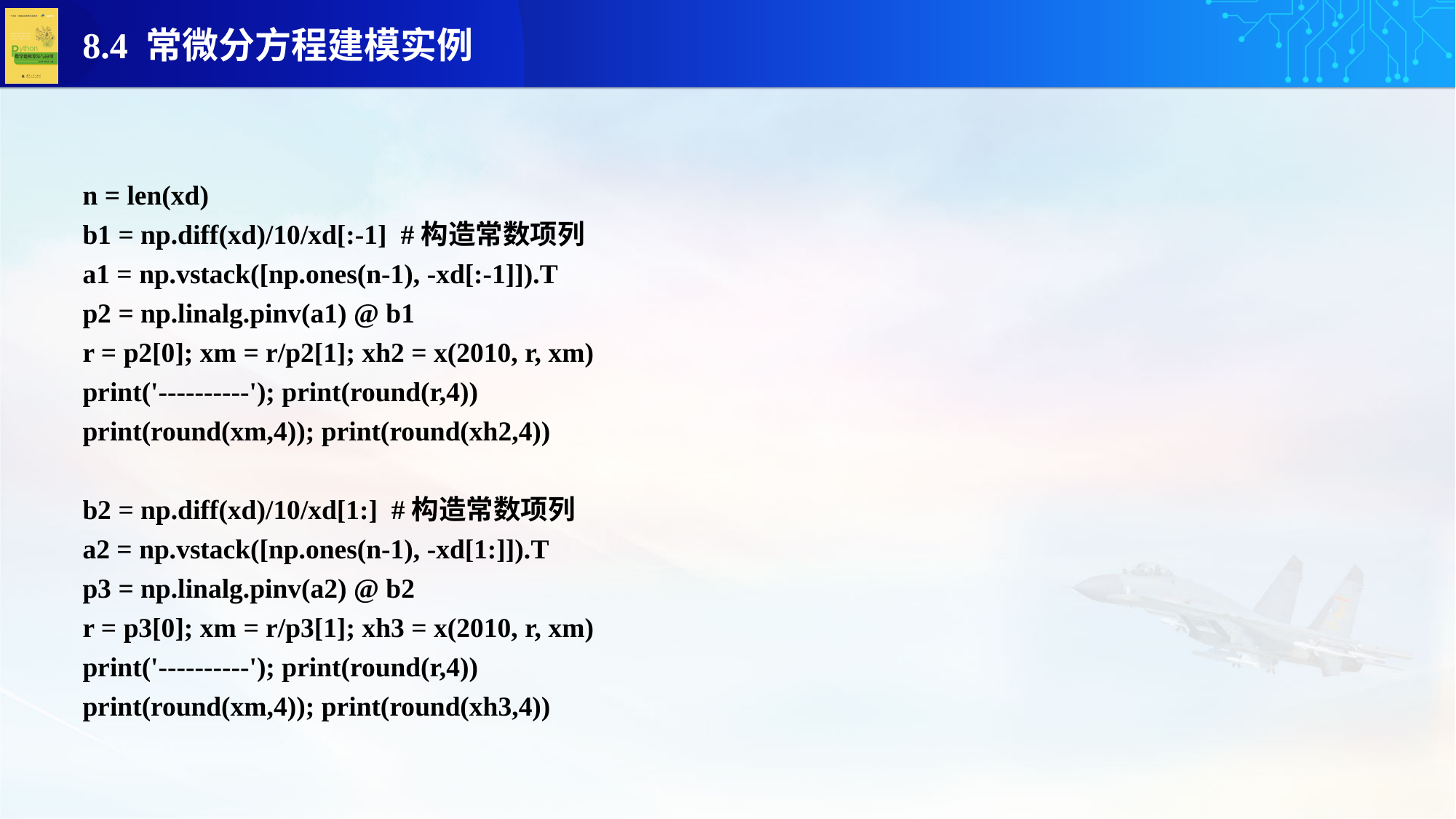

n = len(xd)
b1 = np.diff(xd)/10/xd[:-1]  #构造常数项列
a1 = np.vstack([np.ones(n-1), -xd[:-1]]).T
p2 = np.linalg.pinv(a1) @ b1
r = p2[0]; xm = r/p2[1]; xh2 = x(2010, r, xm)
print('----------'); print(round(r,4))
print(round(xm,4)); print(round(xh2,4))

b2 = np.diff(xd)/10/xd[1:]  #构造常数项列
a2 = np.vstack([np.ones(n-1), -xd[1:]]).T
p3 = np.linalg.pinv(a2) @ b2
r = p3[0]; xm = r/p3[1]; xh3 = x(2010, r, xm)
print('----------'); print(round(r,4))
print(round(xm,4)); print(round(xh3,4))